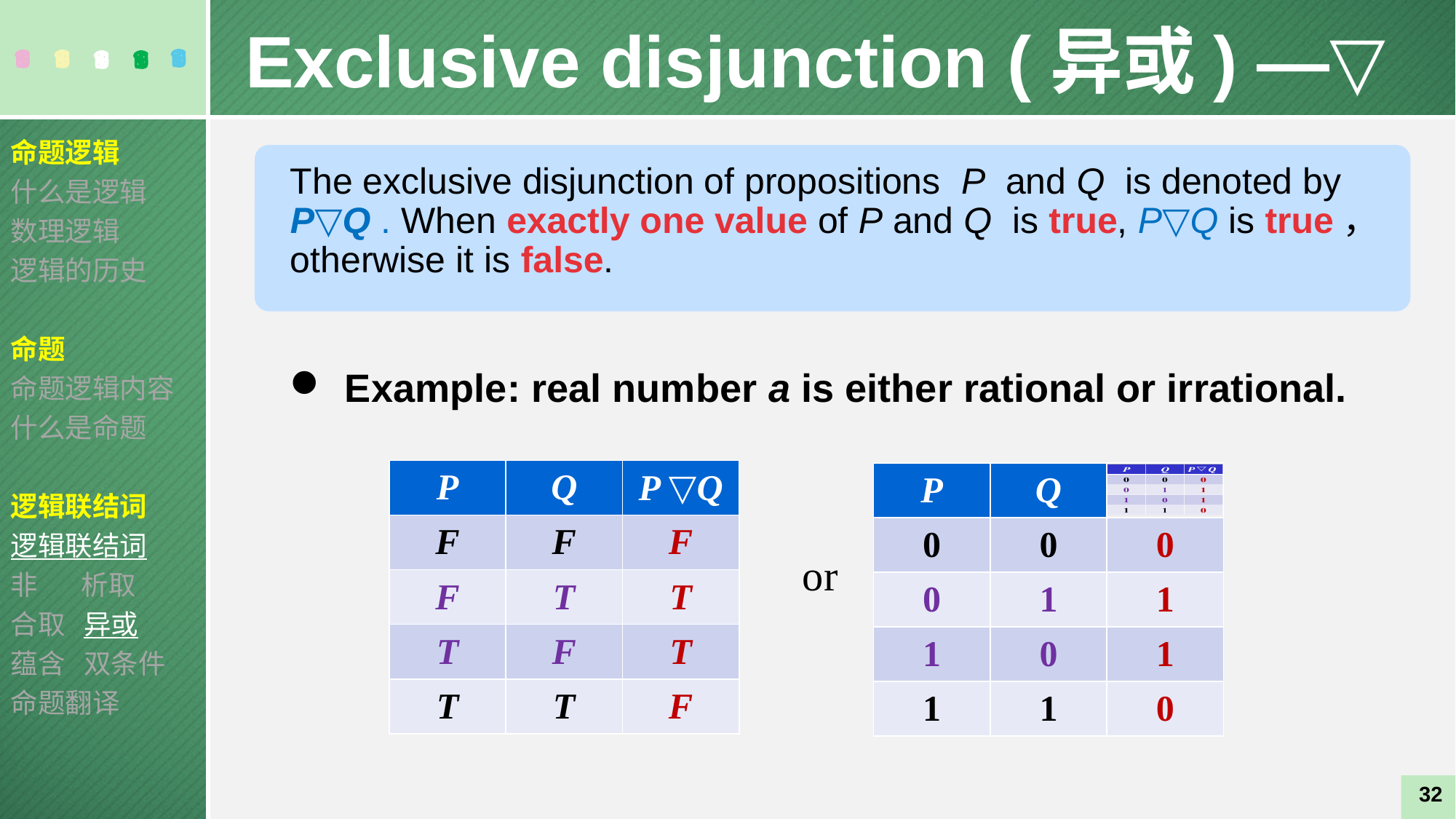

Exclusive disjunction (异或) —▽

命题逻辑
什么是逻辑
数理逻辑
逻辑的历史

命题
命题逻辑内容
什么是命题

逻辑联结词
逻辑联结词
非       析取
合取   异或
蕴含   双条件
命题翻译

The exclusive disjunction of propositions  P  and Q  is denoted by P▽Q . When exactly one value of P and Q  is true, P▽Q is true， otherwise it is false.

Example: real number a is either rational or irrational.

| P | Q | P ▽Q |
| --- | --- | --- |
| F | F | F |
| F | T | T |
| T | F | T |
| T | T | F |
| P | Q |  |
| --- | --- | --- |
| 0 | 0 | 0 |
| 0 | 1 | 1 |
| 1 | 0 | 1 |
| 1 | 1 | 0 |
or
32